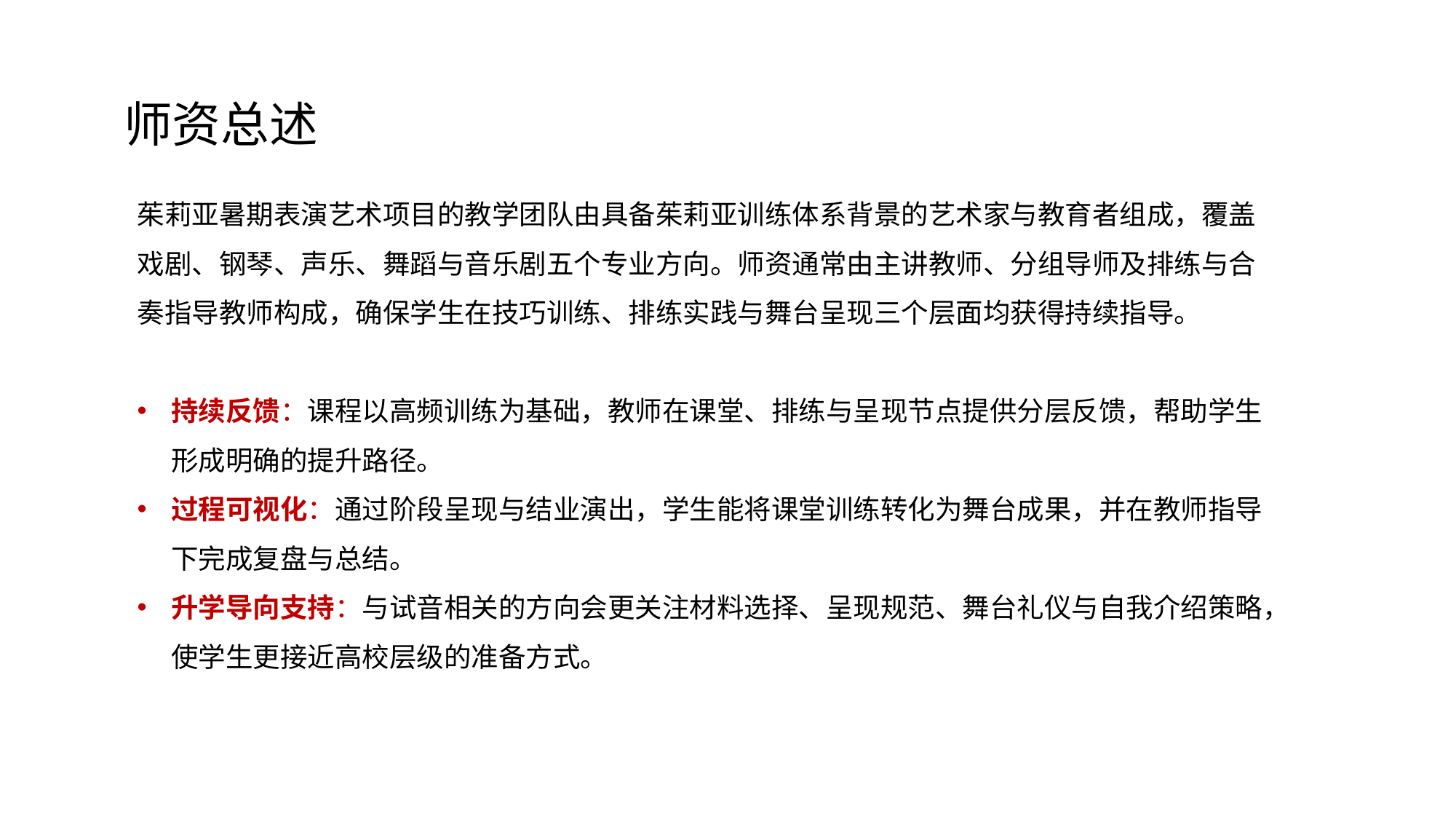

师资总述
茱莉亚暑期表演艺术项目的教学团队由具备茱莉亚训练体系背景的艺术家与教育者组成，覆盖戏剧、钢琴、声乐、舞蹈与音乐剧五个专业方向。师资通常由主讲教师、分组导师及排练与合奏指导教师构成，确保学生在技巧训练、排练实践与舞台呈现三个层面均获得持续指导。

持续反馈：课程以高频训练为基础，教师在课堂、排练与呈现节点提供分层反馈，帮助学生形成明确的提升路径。
过程可视化：通过阶段呈现与结业演出，学生能将课堂训练转化为舞台成果，并在教师指导下完成复盘与总结。
升学导向支持：与试音相关的方向会更关注材料选择、呈现规范、舞台礼仪与自我介绍策略，使学生更接近高校层级的准备方式。